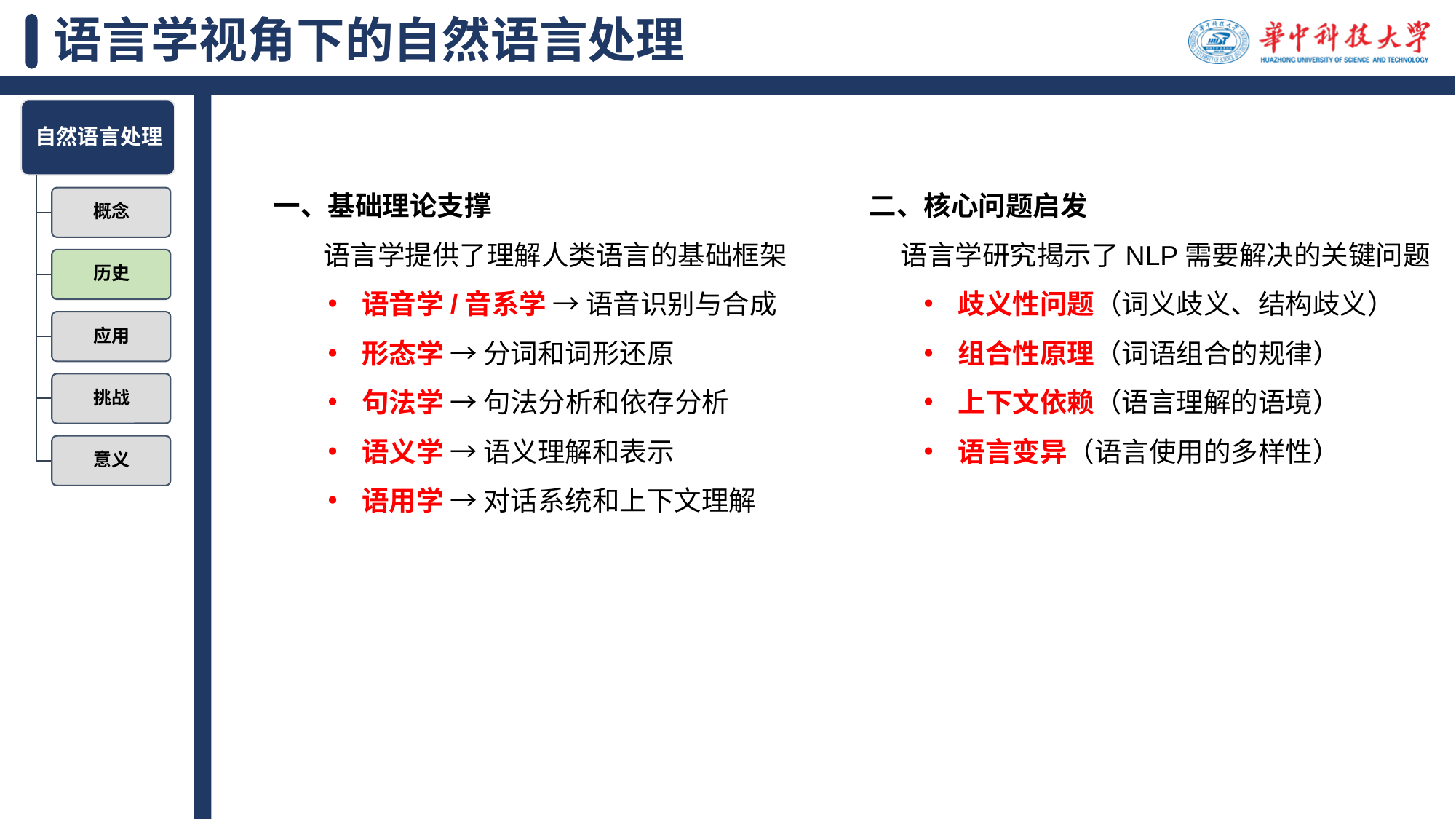

# 语言学视角下的自然语言处理
自然语言处理
概念
历史
应用
挑战
意义
一、基础理论支撑
       语言学提供了理解人类语言的基础框架
语音学/音系学 → 语音识别与合成
形态学 → 分词和词形还原
句法学 → 句法分析和依存分析
语义学 → 语义理解和表示
语用学 → 对话系统和上下文理解
二、核心问题启发
    语言学研究揭示了NLP需要解决的关键问题
歧义性问题（词义歧义、结构歧义）
组合性原理（词语组合的规律）
上下文依赖（语言理解的语境）
语言变异（语言使用的多样性）